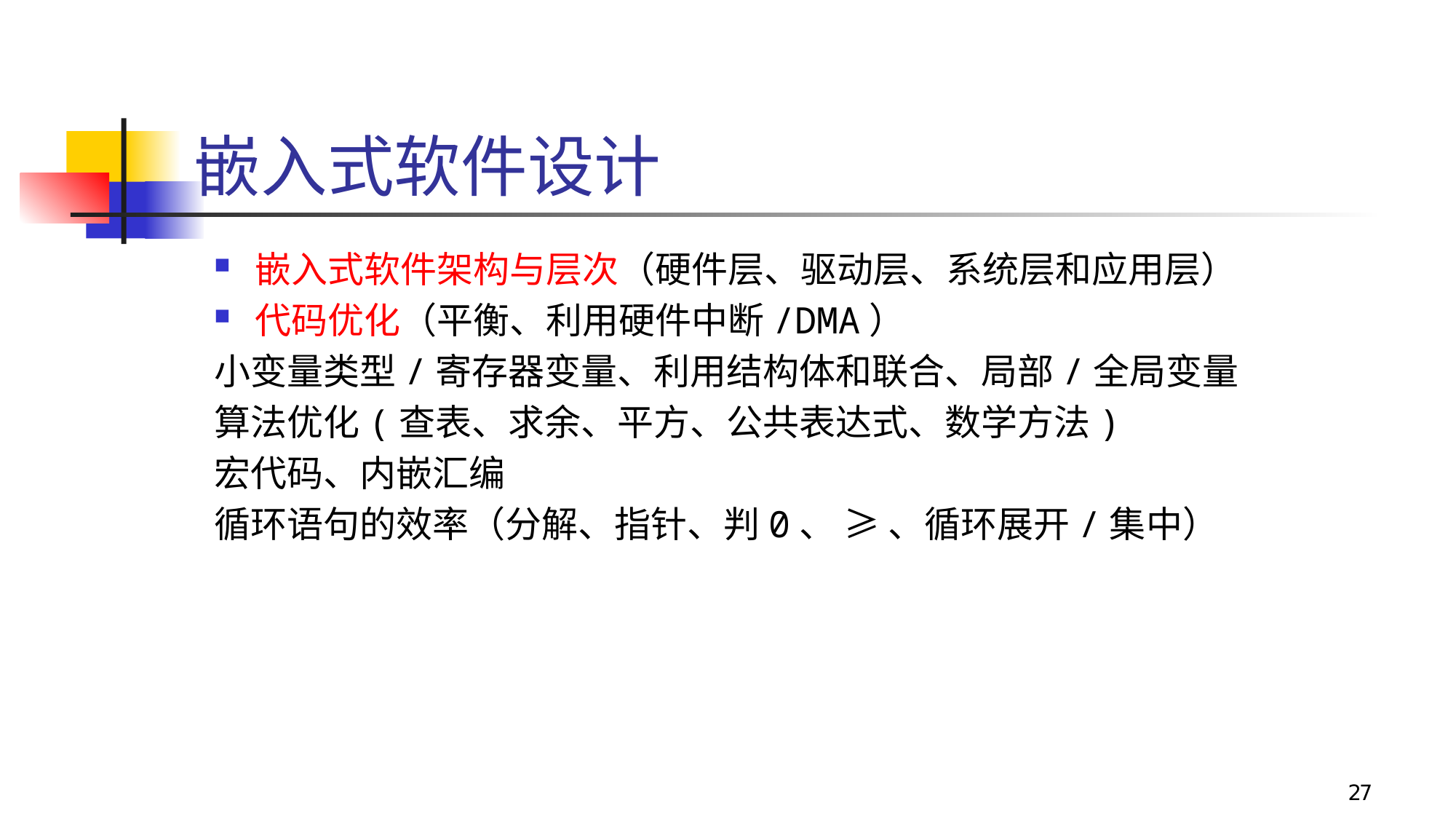

# 嵌入式软件设计
嵌入式软件架构与层次（硬件层、驱动层、系统层和应用层）
代码优化（平衡、利用硬件中断/DMA）
小变量类型/寄存器变量、利用结构体和联合、局部/全局变量
算法优化(查表、求余、平方、公共表达式、数学方法)
宏代码、内嵌汇编
循环语句的效率（分解、指针、判0、 ≥ 、循环展开/集中）
27